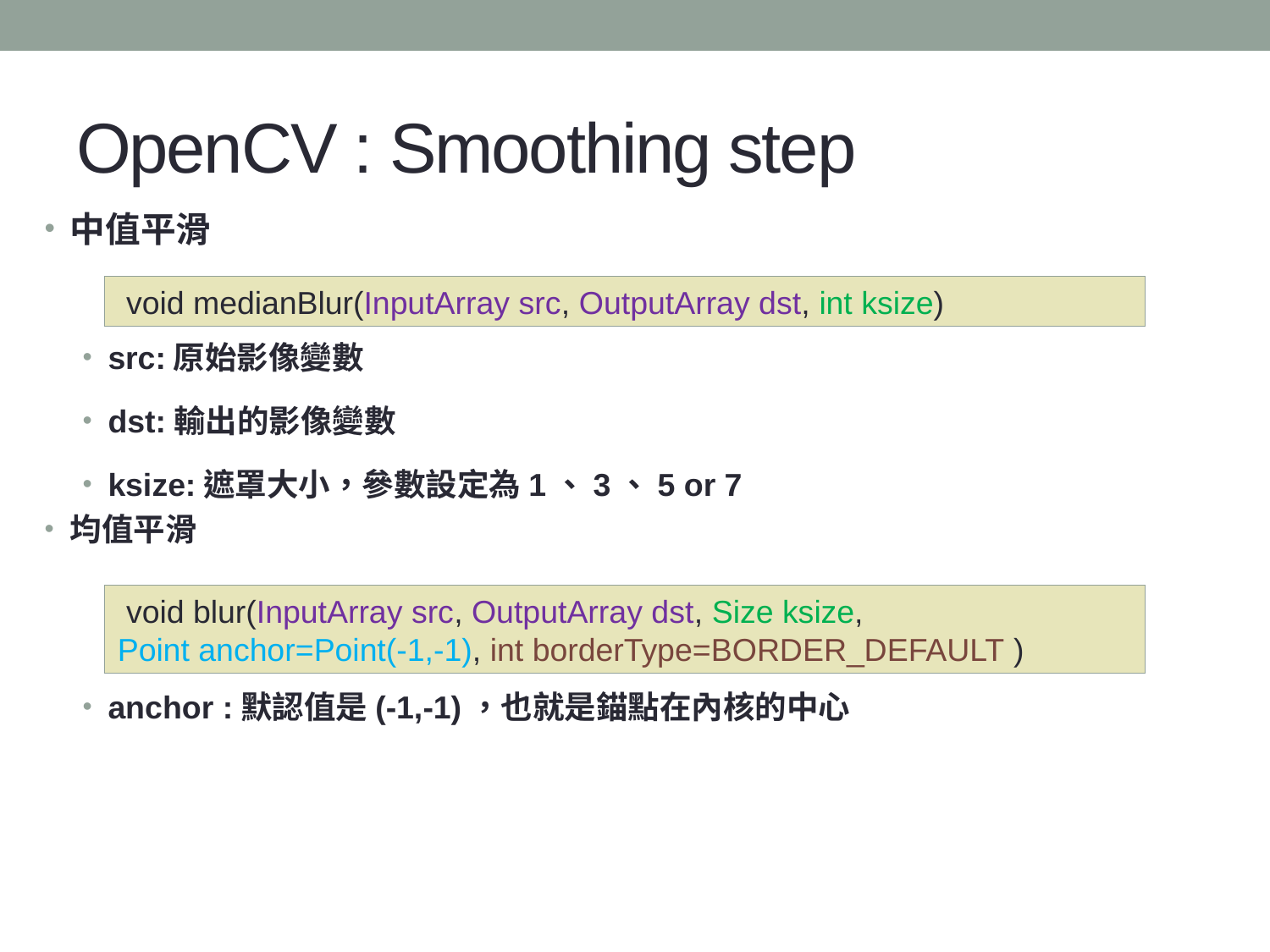

# OpenCV : Smoothing step

中值平滑

src:原始影像變數
dst:輸出的影像變數
ksize:遮罩大小，參數設定為1、3、5 or 7
均值平滑

anchor :默認值是(-1,-1)，也就是錨點在內核的中心
 void medianBlur(InputArray src, OutputArray dst, int ksize)
 void blur(InputArray src, OutputArray dst, Size ksize, Point anchor=Point(-1,-1), int borderType=BORDER_DEFAULT )